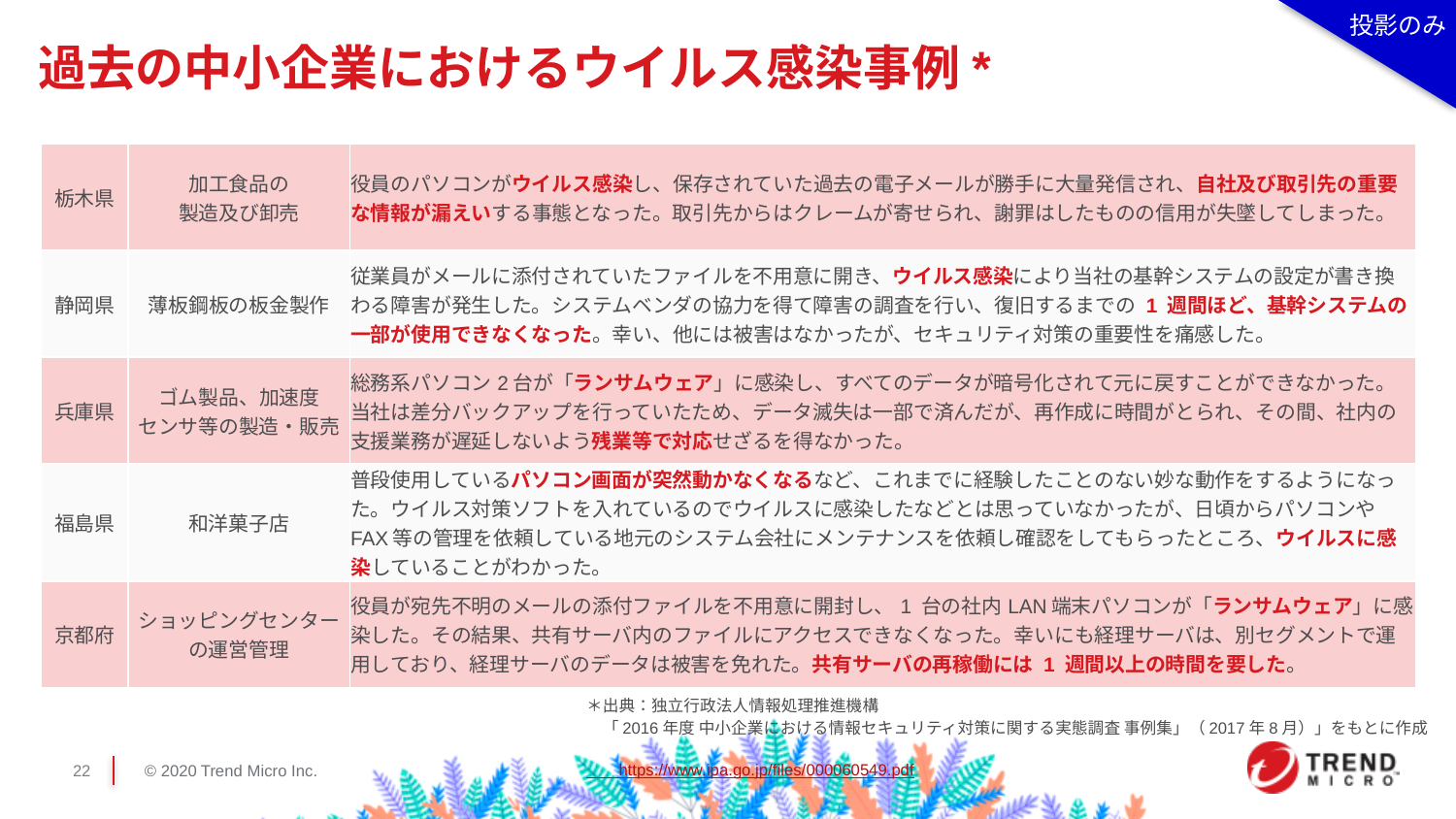

投影のみ
過去の中小企業におけるウイルス感染事例*
| 栃木県 | 加工食品の 製造及び卸売 | 役員のパソコンがウイルス感染し、保存されていた過去の電子メールが勝手に大量発信され、自社及び取引先の重要な情報が漏えいする事態となった。取引先からはクレームが寄せられ、謝罪はしたものの信用が失墜してしまった。 |
| --- | --- | --- |
| 静岡県 | 薄板鋼板の板金製作 | 従業員がメールに添付されていたファイルを不用意に開き、ウイルス感染により当社の基幹システムの設定が書き換わる障害が発生した。システムベンダの協力を得て障害の調査を行い、復旧するまでの 1 週間ほど、基幹システムの一部が使用できなくなった。幸い、他には被害はなかったが、セキュリティ対策の重要性を痛感した。 |
| 兵庫県 | ゴム製品、加速度 センサ等の製造・販売 | 総務系パソコン2台が「ランサムウェア」に感染し、すべてのデータが暗号化されて元に戻すことができなかった。当社は差分バックアップを行っていたため、データ滅失は一部で済んだが、再作成に時間がとられ、その間、社内の支援業務が遅延しないよう残業等で対応せざるを得なかった。 |
| 福島県 | 和洋菓子店 | 普段使用しているパソコン画面が突然動かなくなるなど、これまでに経験したことのない妙な動作をするようになった。ウイルス対策ソフトを入れているのでウイルスに感染したなどとは思っていなかったが、日頃からパソコンやFAX等の管理を依頼している地元のシステム会社にメンテナンスを依頼し確認をしてもらったところ、ウイルスに感染していることがわかった。 |
| 京都府 | ショッピングセンターの運営管理 | 役員が宛先不明のメールの添付ファイルを不用意に開封し、1 台の社内LAN端末パソコンが「ランサムウェア」に感染した。その結果、共有サーバ内のファイルにアクセスできなくなった。幸いにも経理サーバは、別セグメントで運用しており、経理サーバのデータは被害を免れた。共有サーバの再稼働には 1 週間以上の時間を要した。 |
＊出典：独立行政法人情報処理推進機構
　「2016年度 中小企業における情報セキュリティ対策に関する実態調査 事例集」（2017年8月）」をもとに作成
　　https://www.ipa.go.jp/files/000060549.pdf